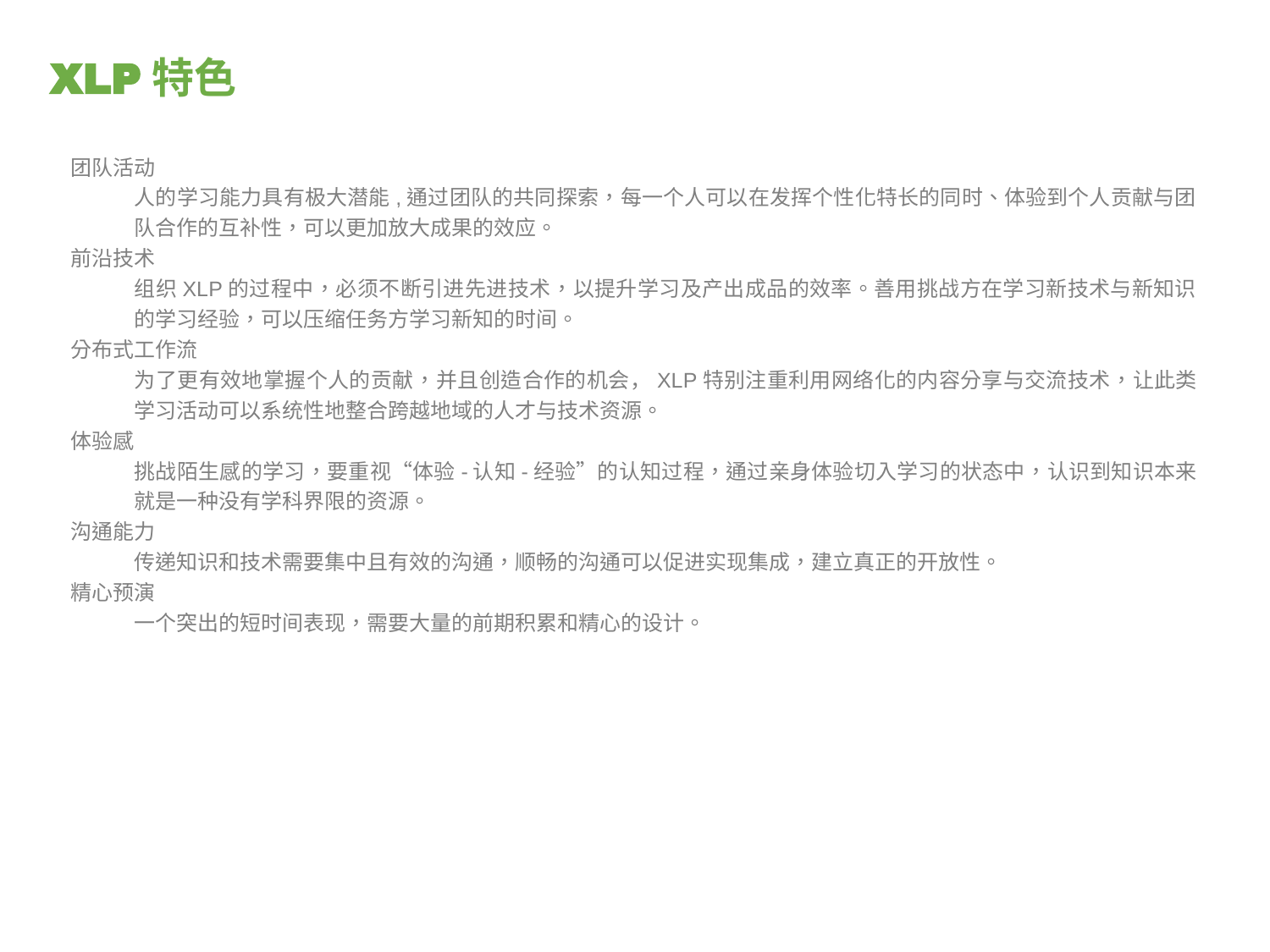

# XLP特色
团队活动
人的学习能力具有极大潜能,通过团队的共同探索，每一个人可以在发挥个性化特长的同时、体验到个人贡献与团队合作的互补性，可以更加放大成果的效应。
前沿技术
组织XLP的过程中，必须不断引进先进技术，以提升学习及产出成品的效率。善用挑战方在学习新技术与新知识的学习经验，可以压缩任务方学习新知的时间。
分布式工作流
为了更有效地掌握个人的贡献，并且创造合作的机会，XLP特别注重利用网络化的内容分享与交流技术，让此类学习活动可以系统性地整合跨越地域的人才与技术资源。
体验感
挑战陌生感的学习，要重视“体验-认知-经验”的认知过程，通过亲身体验切入学习的状态中，认识到知识本来就是一种没有学科界限的资源。
沟通能力
传递知识和技术需要集中且有效的沟通，顺畅的沟通可以促进实现集成，建立真正的开放性。
精心预演
一个突出的短时间表现，需要大量的前期积累和精心的设计。